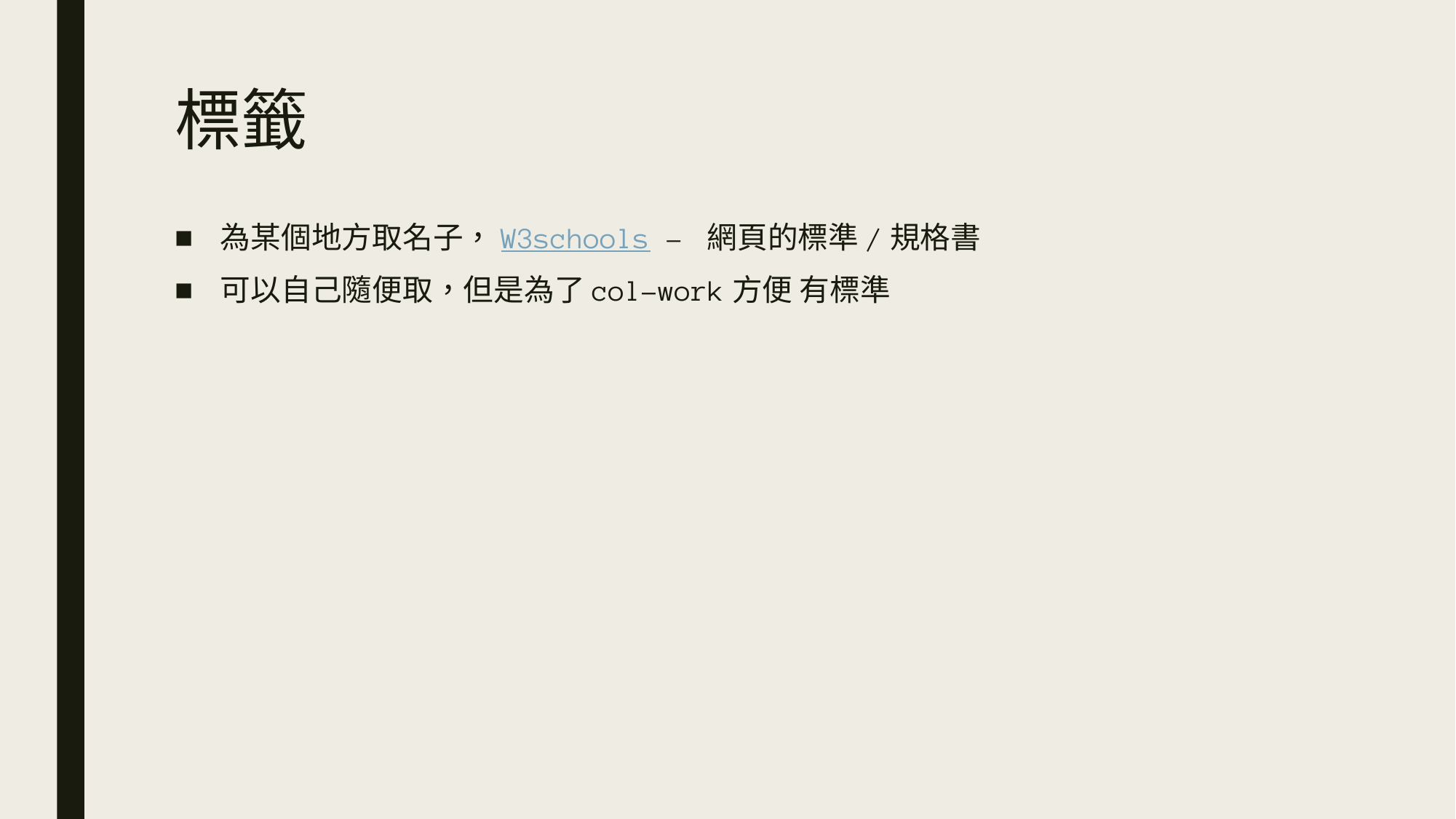

# 標籤
為某個地方取名子，W3schools – 網頁的標準/規格書
可以自己隨便取，但是為了col-work方便 有標準